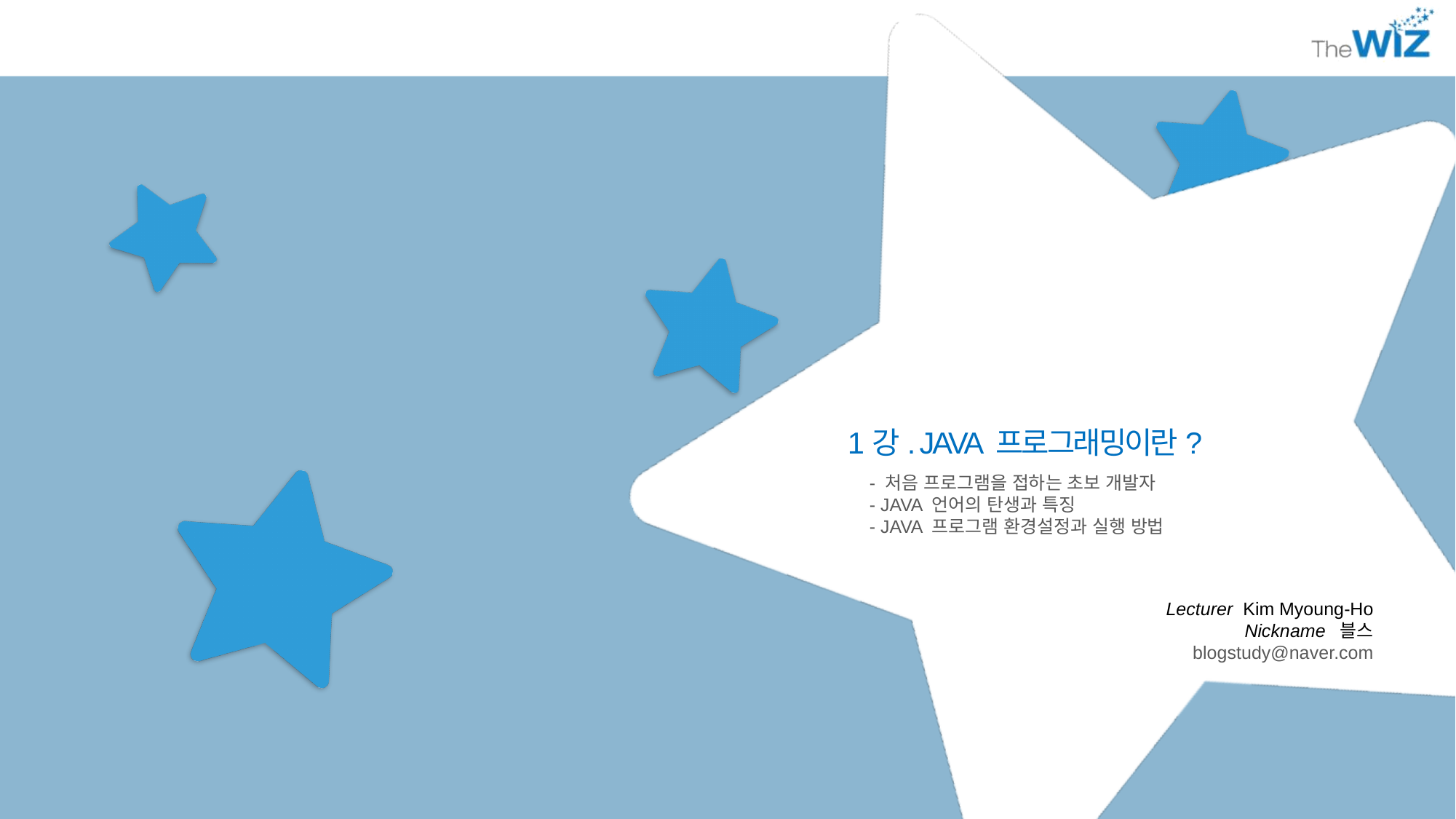

1강. JAVA 프로그래밍이란?
- 처음 프로그램을 접하는 초보 개발자
- JAVA 언어의 탄생과 특징
- JAVA 프로그램 환경설정과 실행 방법
Lecturer  Kim Myoung-Ho
Nickname  블스
blogstudy@naver.com